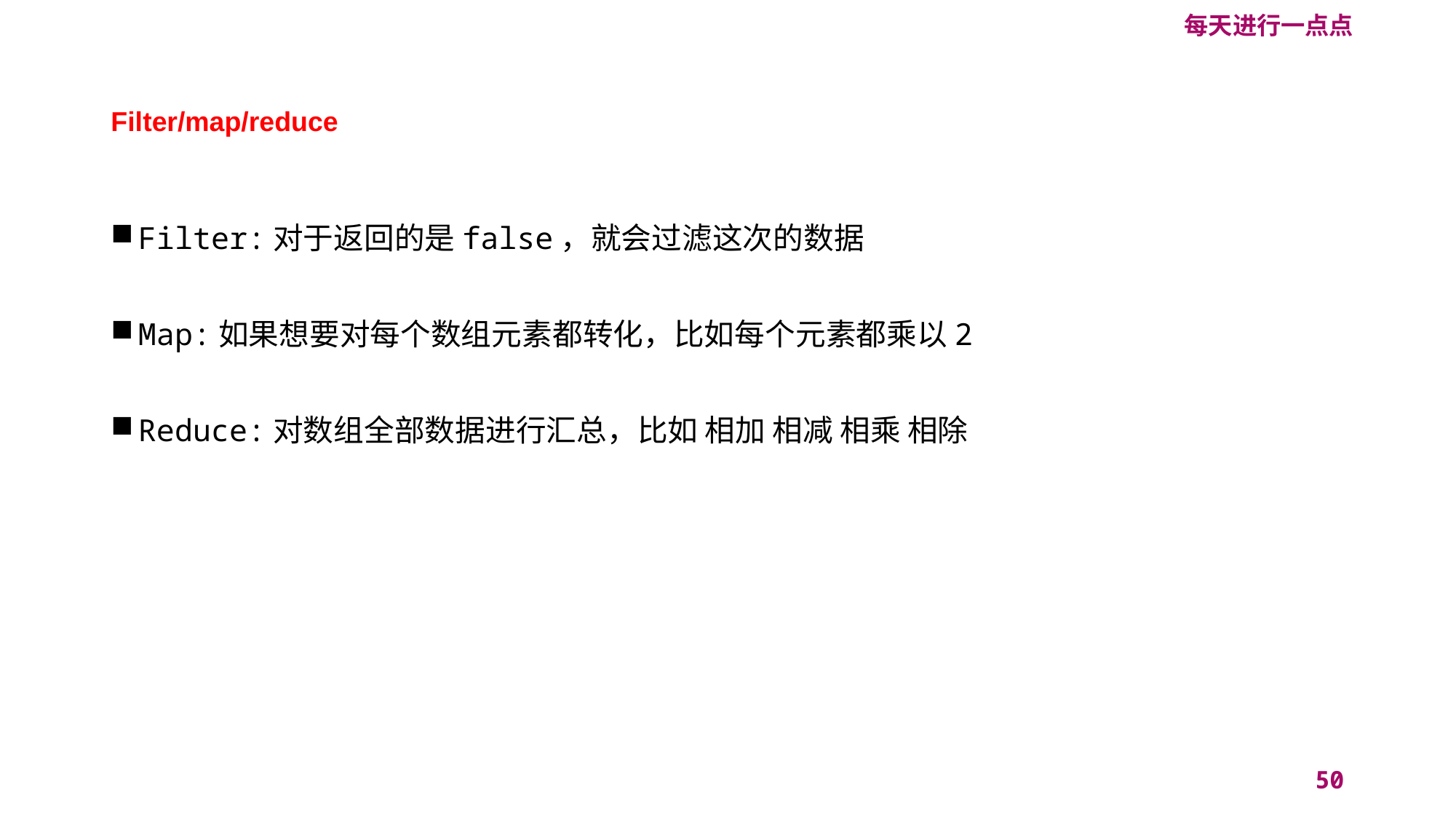

每天进行一点点
# Filter/map/reduce
Filter:对于返回的是false，就会过滤这次的数据

Map:如果想要对每个数组元素都转化，比如每个元素都乘以2

Reduce:对数组全部数据进行汇总，比如 相加 相减 相乘 相除
50